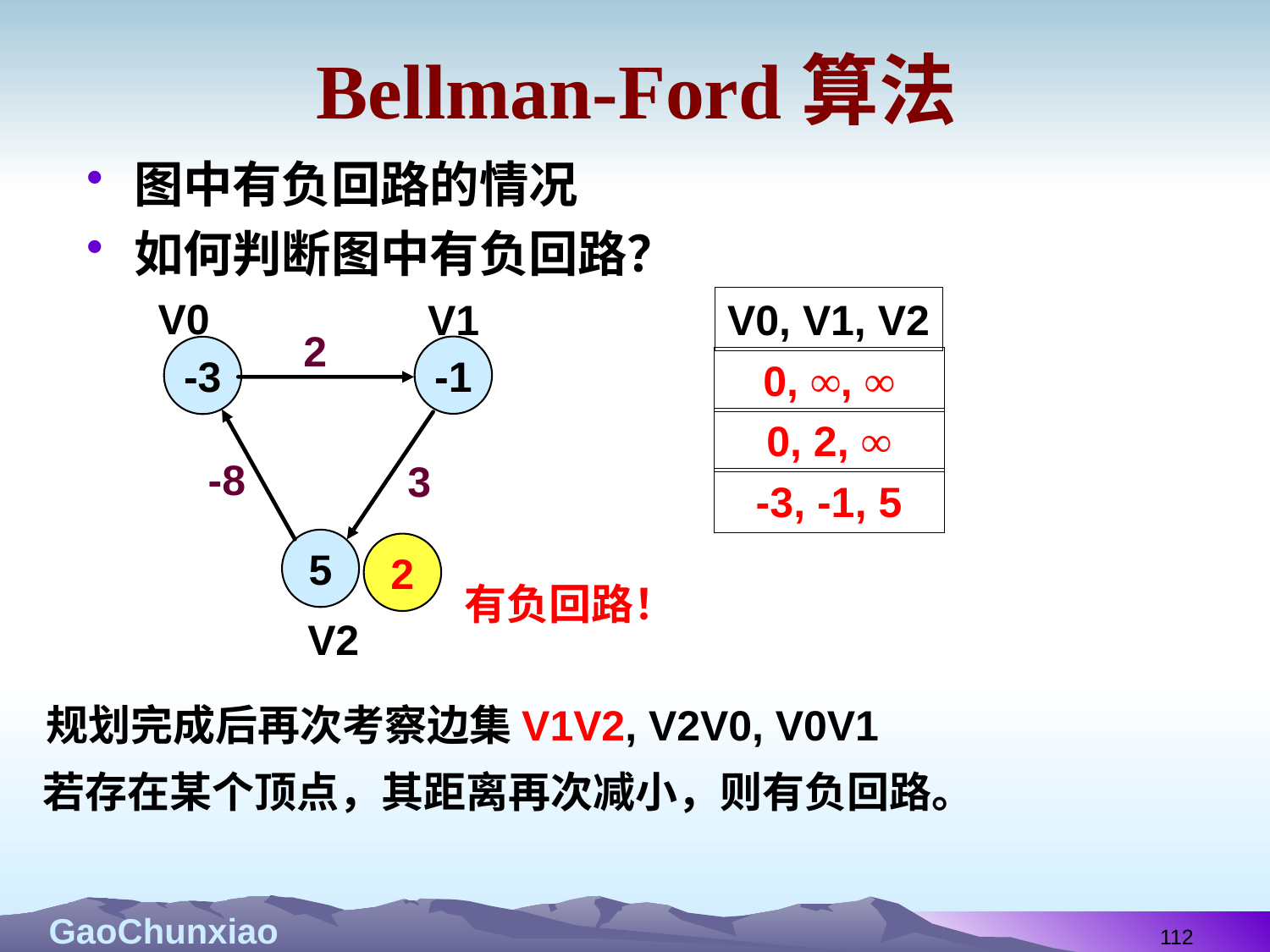

# Bellman-Ford算法
图中有负回路的情况
如何判断图中有负回路？
V0
V1
2
-1
-3

-8
3
5
V2
V0, V1, V2
0, ∞, ∞
0, 2, ∞
-3, -1, 5
2
有负回路！
规划完成后再次考察边集V1V2, V2V0, V0V1
若存在某个顶点，其距离再次减小，则有负回路。
112